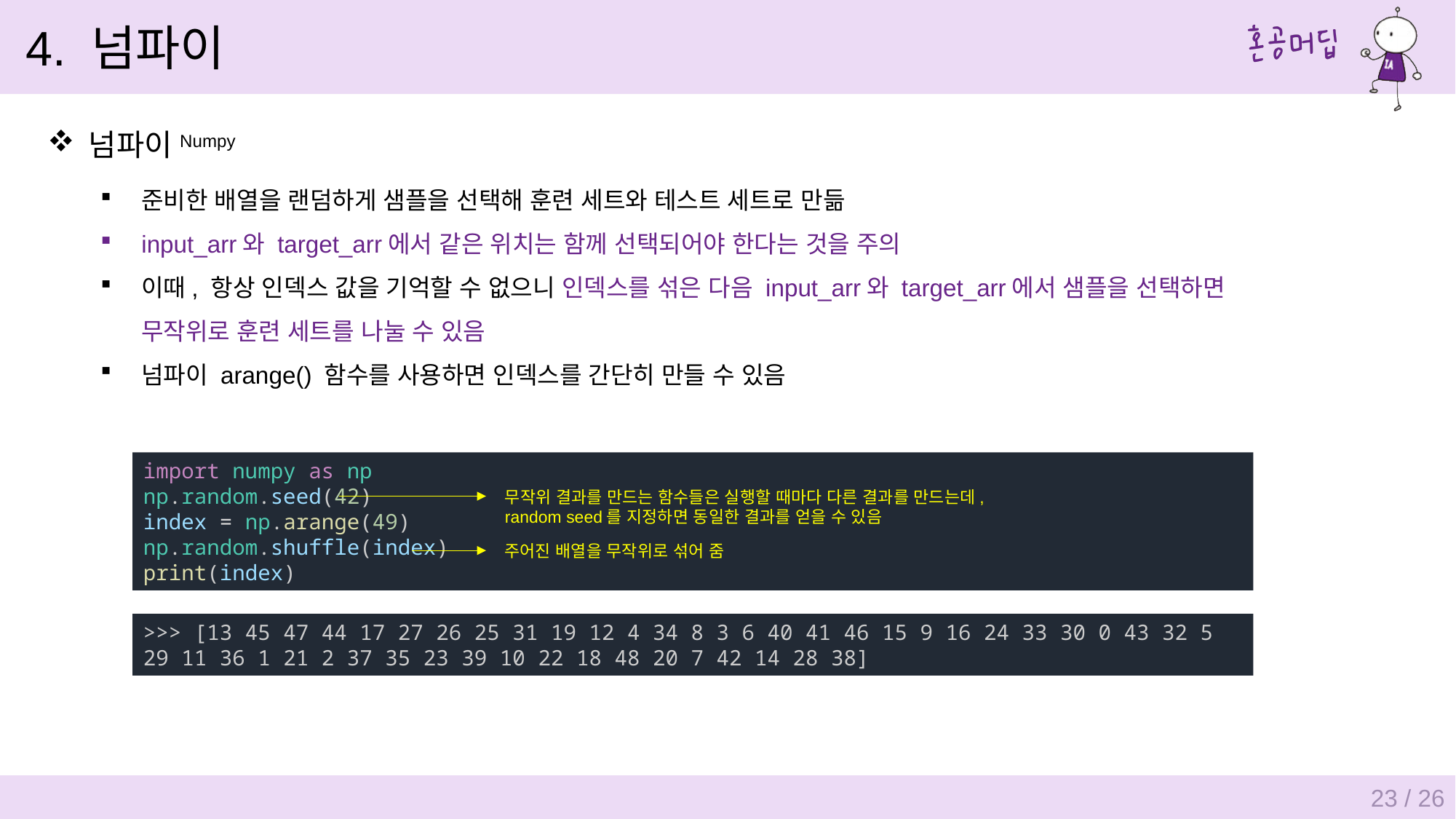

4. 넘파이
넘파이Numpy
준비한 배열을 랜덤하게 샘플을 선택해 훈련 세트와 테스트 세트로 만듦
input_arr와 target_arr에서 같은 위치는 함께 선택되어야 한다는 것을 주의
이때, 항상 인덱스 값을 기억할 수 없으니 인덱스를 섞은 다음 input_arr와 target_arr에서 샘플을 선택하면
무작위로 훈련 세트를 나눌 수 있음
넘파이 arange() 함수를 사용하면 인덱스를 간단히 만들 수 있음
import numpy as np
np.random.seed(42)
index = np.arange(49)
np.random.shuffle(index)
print(index)
무작위 결과를 만드는 함수들은 실행할 때마다 다른 결과를 만드는데,
random seed를 지정하면 동일한 결과를 얻을 수 있음
주어진 배열을 무작위로 섞어 줌
>>> [13 45 47 44 17 27 26 25 31 19 12 4 34 8 3 6 40 41 46 15 9 16 24 33 30 0 43 32 5 29 11 36 1 21 2 37 35 23 39 10 22 18 48 20 7 42 14 28 38]
23 / 26